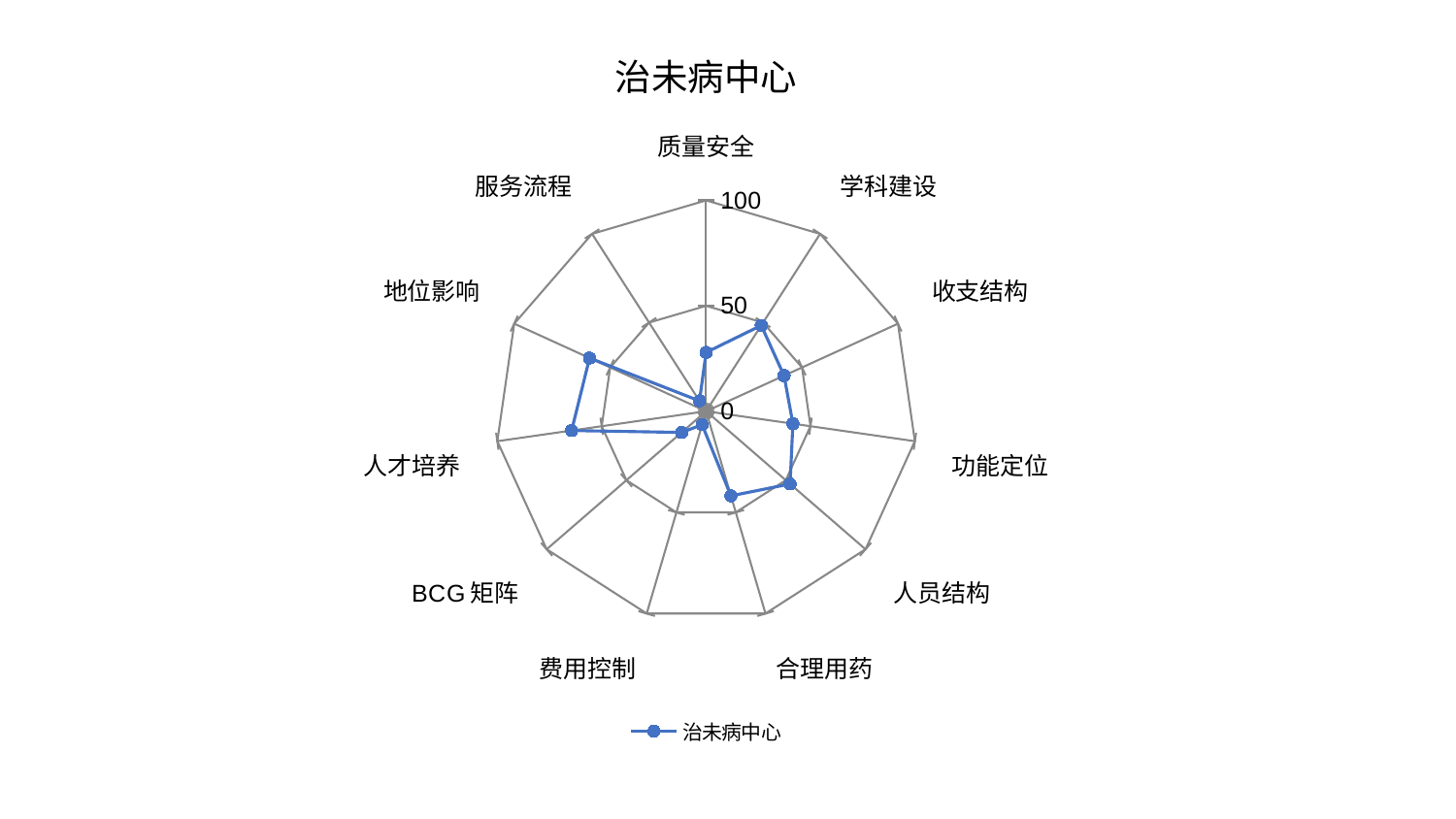

### Chart: 治未病中心

| Category | 治未病中心 |
|---|---|
| 质量安全 | 27.883421562289307 |
| 学科建设 | 48.3776420323152 |
| 收支结构 | 40.65639845809217 |
| 功能定位 | 41.584560167022104 |
| 人员结构 | 52.697785534147904 |
| 合理用药 | 41.85101704845866 |
| 费用控制 | 6.6845350403908474 |
| BCG矩阵 | 15.384758393522361 |
| 人才培养 | 64.42429765789629 |
| 地位影响 | 60.75372518915222 |
| 服务流程 | 5.798534637505888 |
119